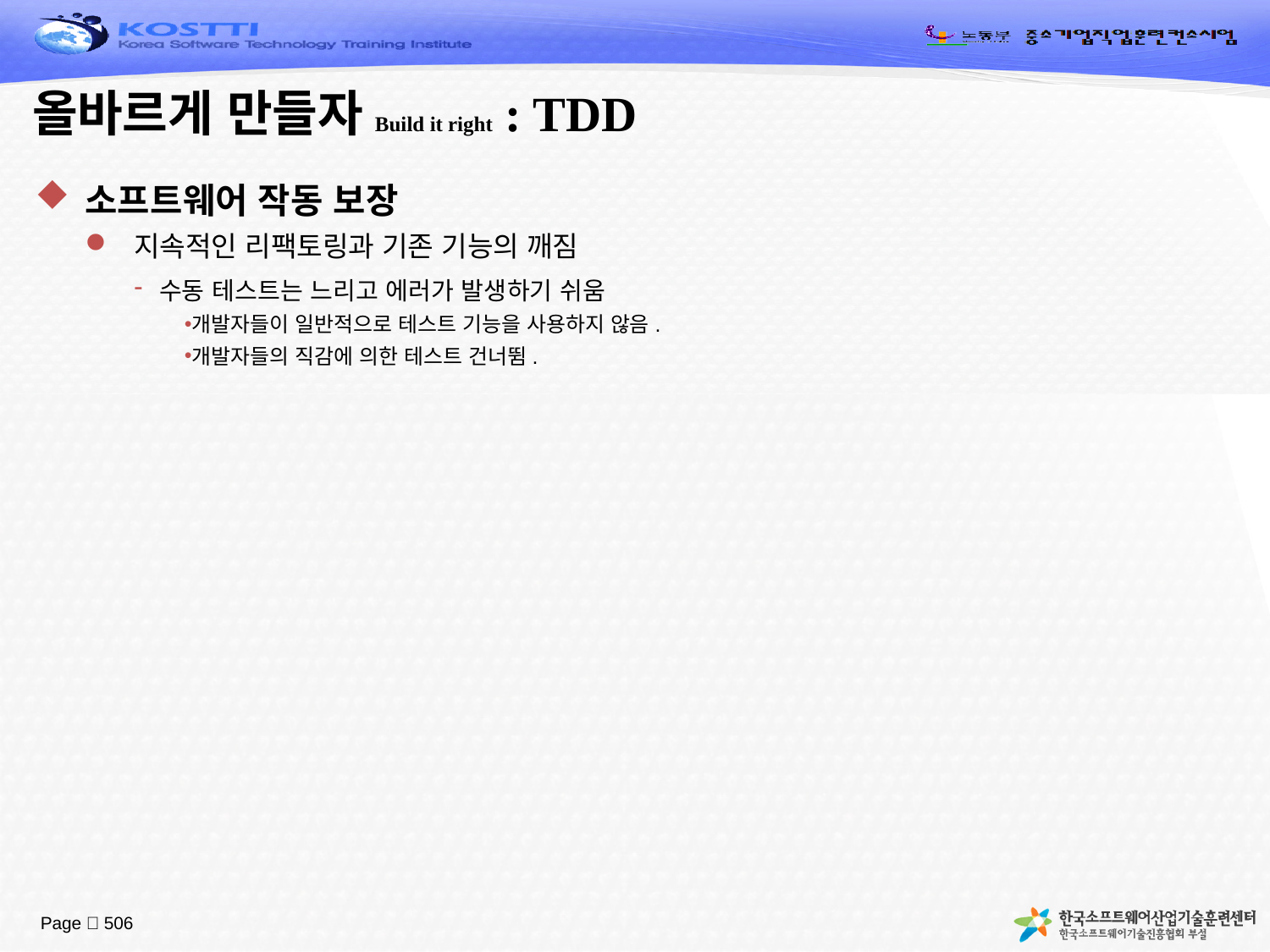

# 올바르게 만들자Build it right : TDD
소프트웨어 작동 보장
지속적인 리팩토링과 기존 기능의 깨짐
수동 테스트는 느리고 에러가 발생하기 쉬움
개발자들이 일반적으로 테스트 기능을 사용하지 않음.
개발자들의 직감에 의한 테스트 건너뜀.